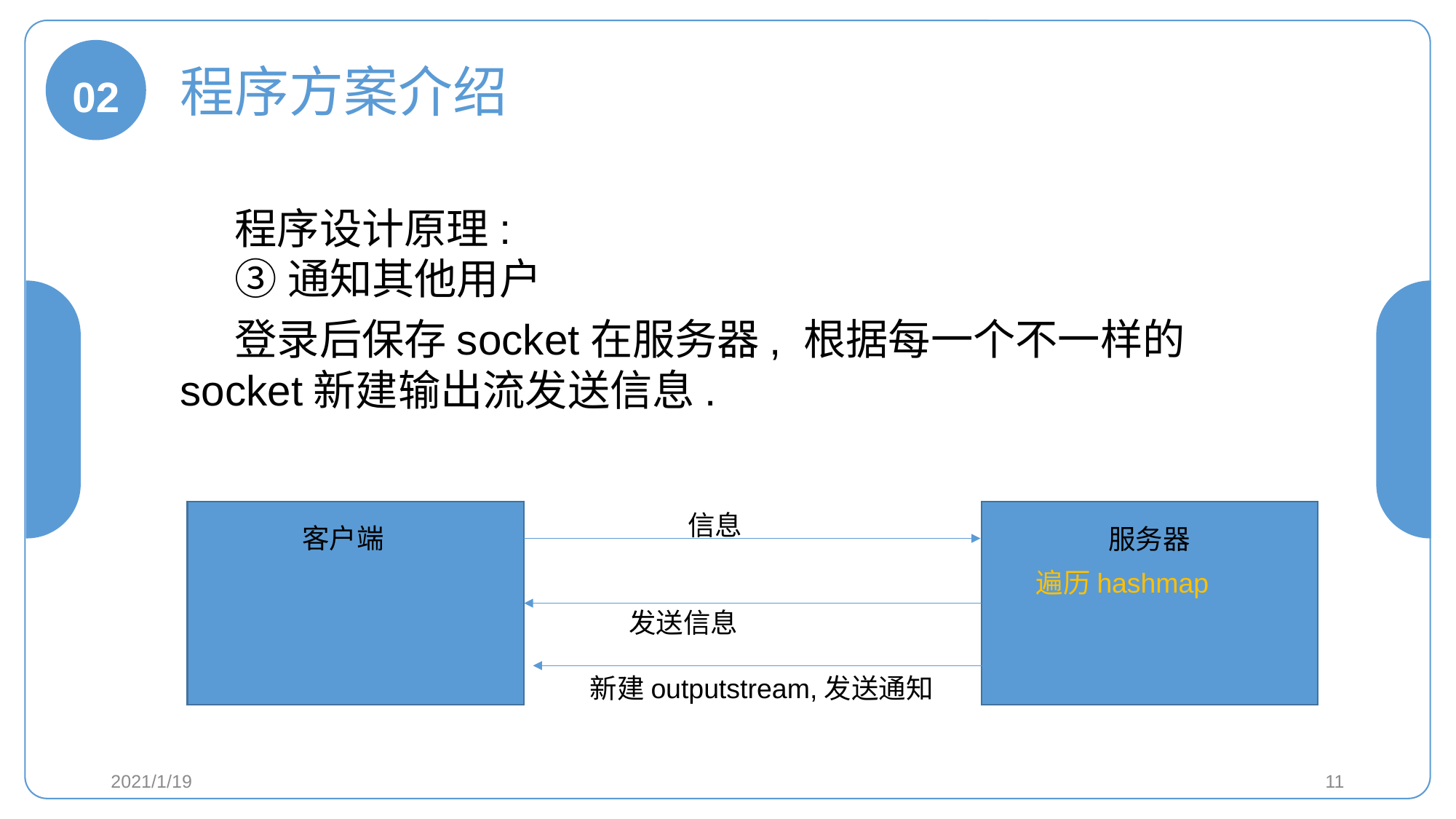

02
程序方案介绍
程序设计原理:
③通知其他用户
登录后保存socket在服务器, 根据每一个不一样的socket新建输出流发送信息.

信息
客户端
服务器
遍历hashmap
发送信息
新建outputstream,发送通知
2021/1/19
11